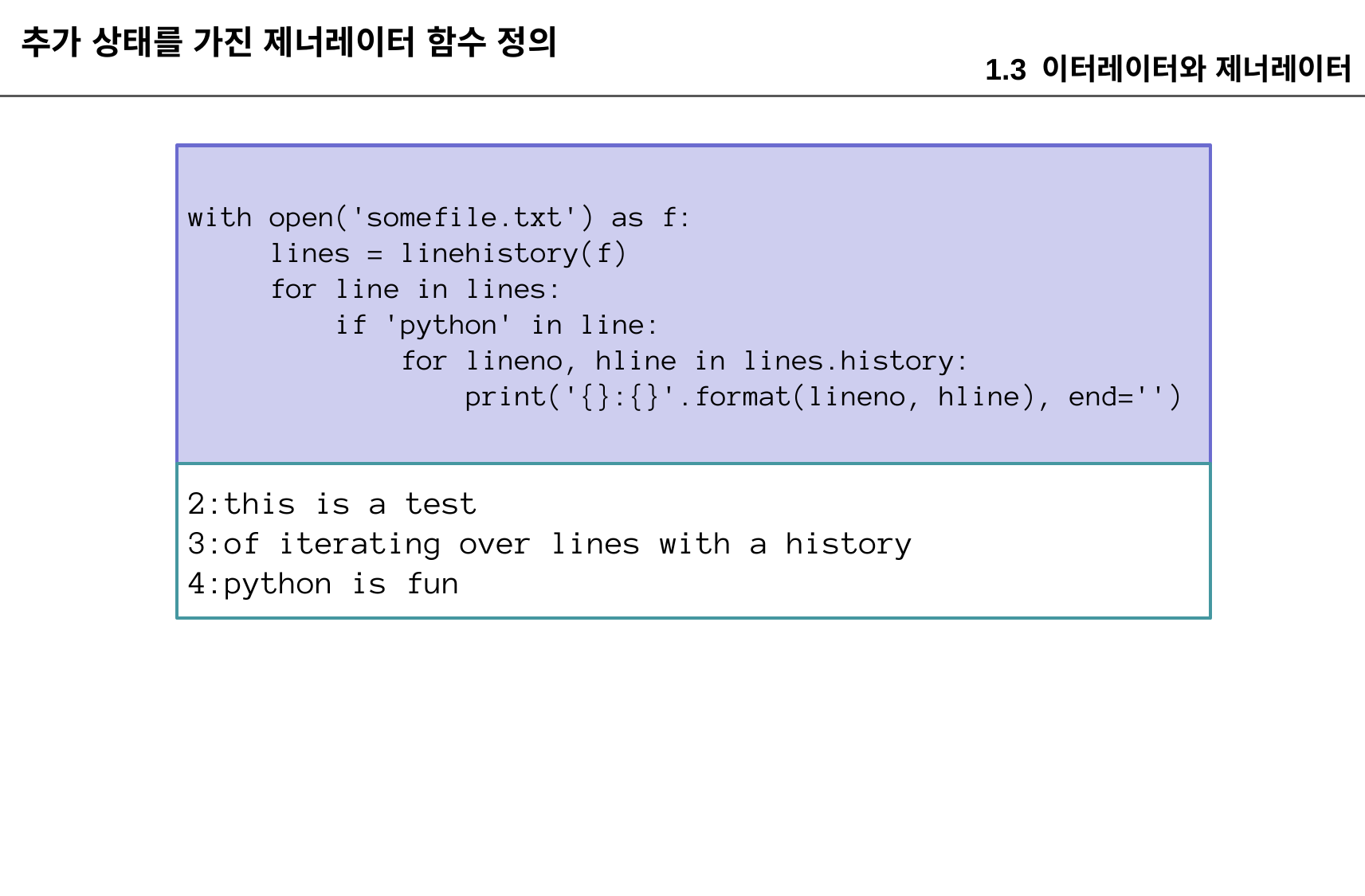

추가 상태를 가진 제너레이터 함수 정의
1.3 이터레이터와 제너레이터
with open('somefile.txt') as f:
     lines = linehistory(f)
     for line in lines:
         if 'python' in line:
             for lineno, hline in lines.history:
                 print('{}:{}'.format(lineno, hline), end='')
2:this is a test
3:of iterating over lines with a history
4:python is fun